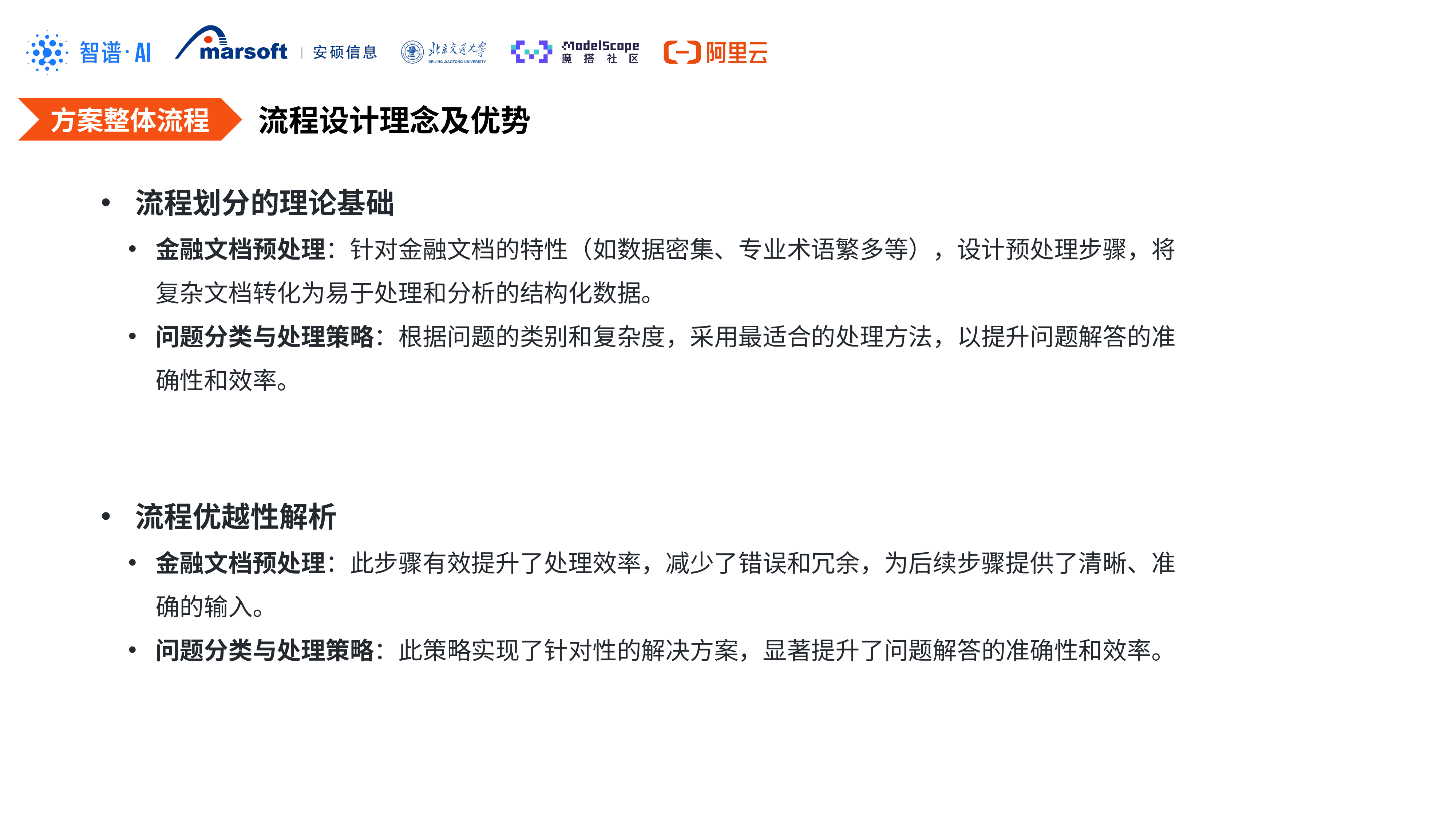

方案整体流程
流程设计理念及优势
流程划分的理论基础
金融文档预处理：针对金融文档的特性（如数据密集、专业术语繁多等），设计预处理步骤，将复杂文档转化为易于处理和分析的结构化数据。
问题分类与处理策略：根据问题的类别和复杂度，采用最适合的处理方法，以提升问题解答的准确性和效率。

流程优越性解析
金融文档预处理：此步骤有效提升了处理效率，减少了错误和冗余，为后续步骤提供了清晰、准确的输入。
问题分类与处理策略：此策略实现了针对性的解决方案，显著提升了问题解答的准确性和效率。